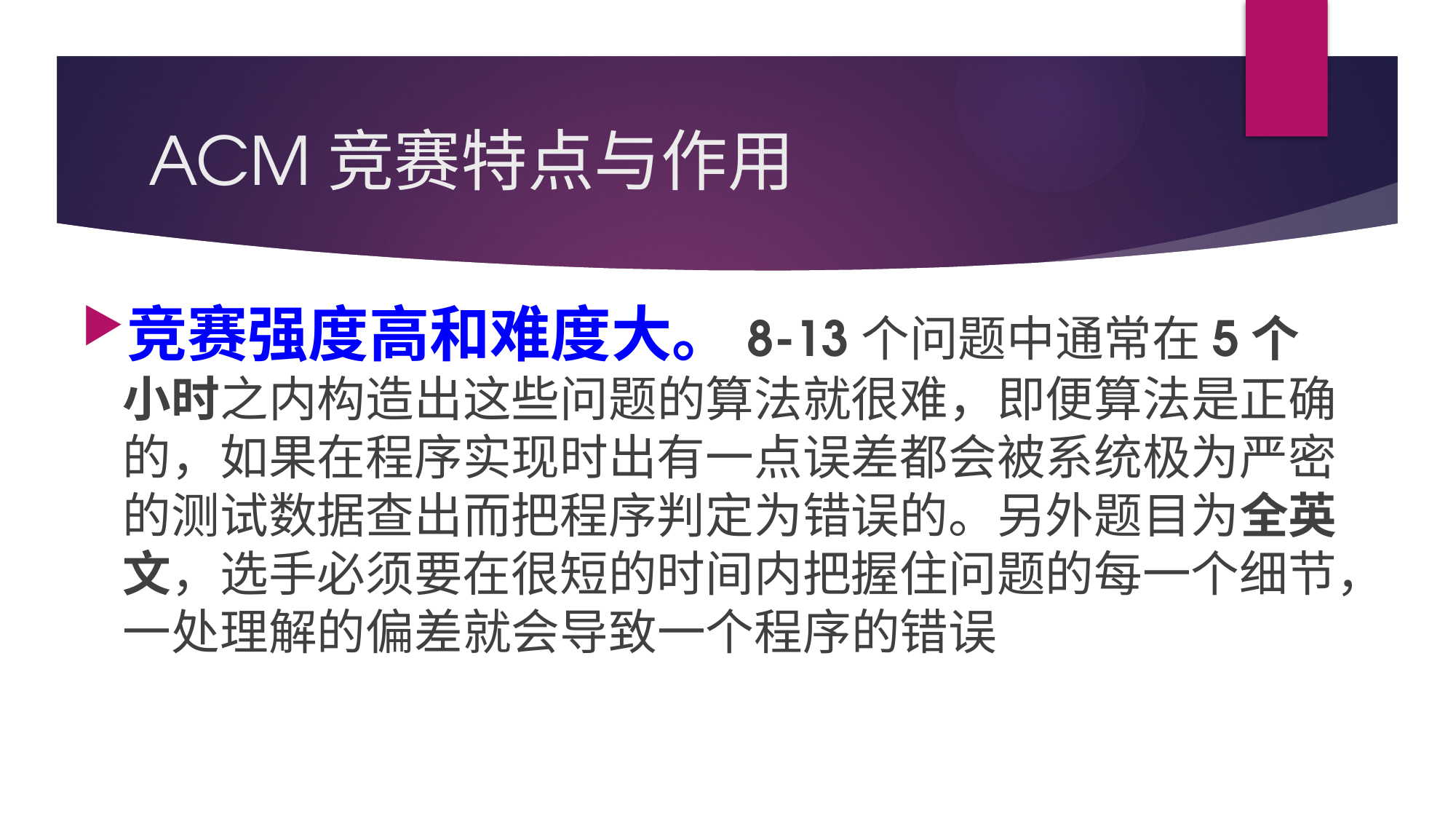

# ACM竞赛特点与作用
竞赛强度高和难度大。8-13个问题中通常在5个小时之内构造出这些问题的算法就很难，即便算法是正确的，如果在程序实现时出有一点误差都会被系统极为严密的测试数据查出而把程序判定为错误的。另外题目为全英文，选手必须要在很短的时间内把握住问题的每一个细节，一处理解的偏差就会导致一个程序的错误